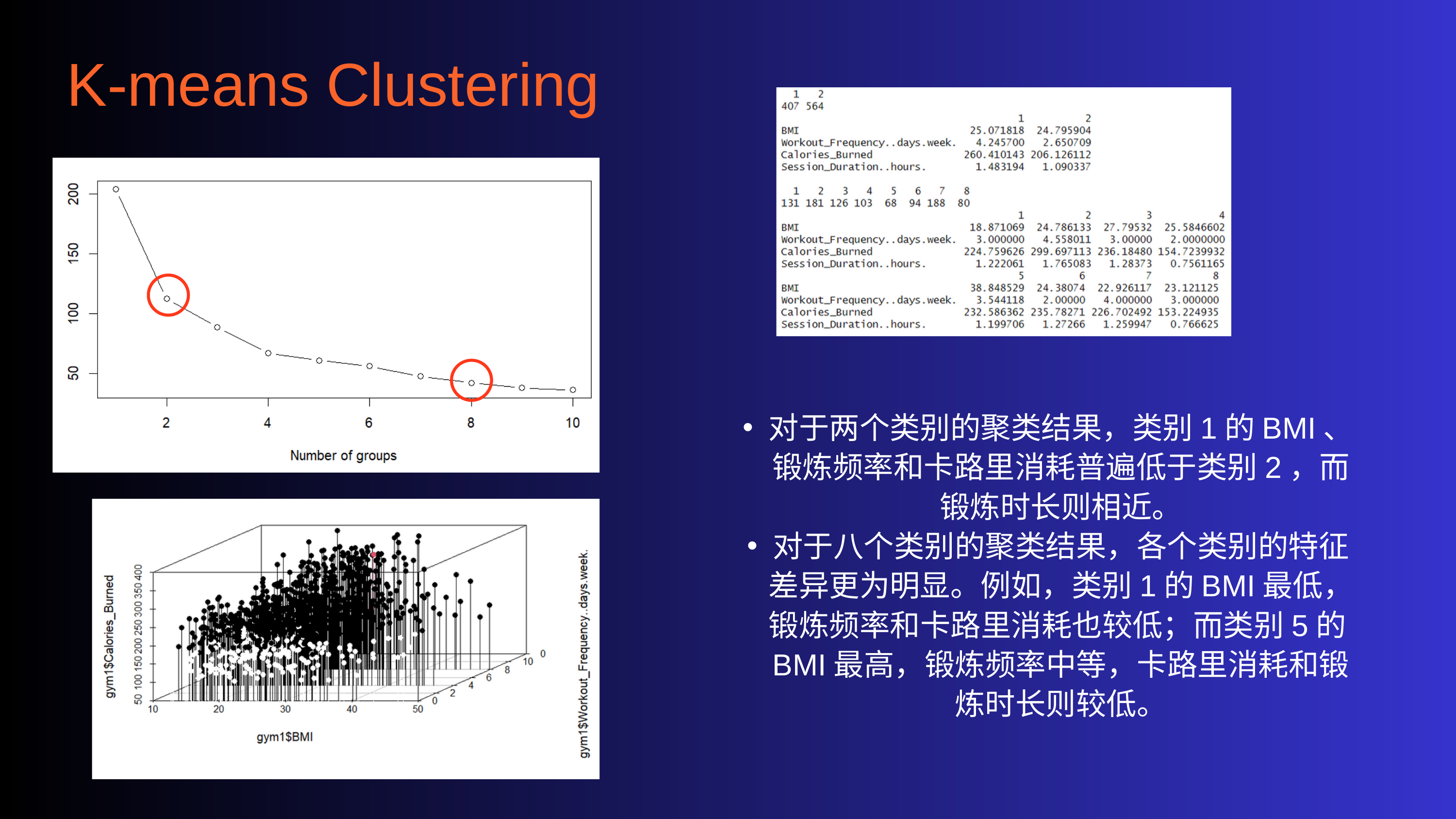

K-means Clustering

对于两个类别的聚类结果，类别1的BMI、锻炼频率和卡路里消耗普遍低于类别2，而锻炼时长则相近。
对于八个类别的聚类结果，各个类别的特征差异更为明显。例如，类别1的BMI最低，锻炼频率和卡路里消耗也较低；而类别5的BMI最高，锻炼频率中等，卡路里消耗和锻炼时长则较低。